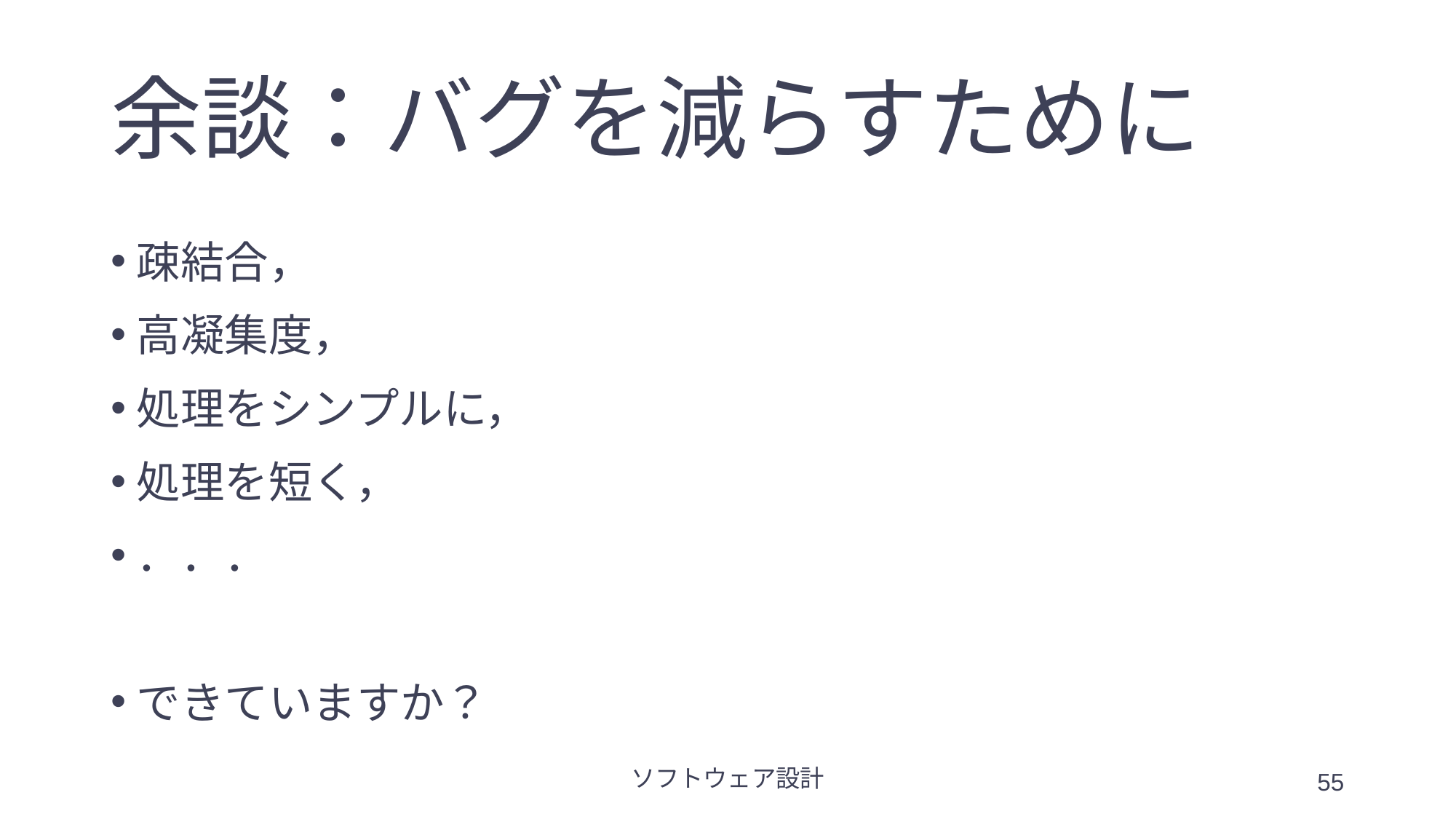

# 余談：バグを減らすために
疎結合，
高凝集度，
処理をシンプルに，
処理を短く，
．．．

できていますか？
ソフトウェア設計
55